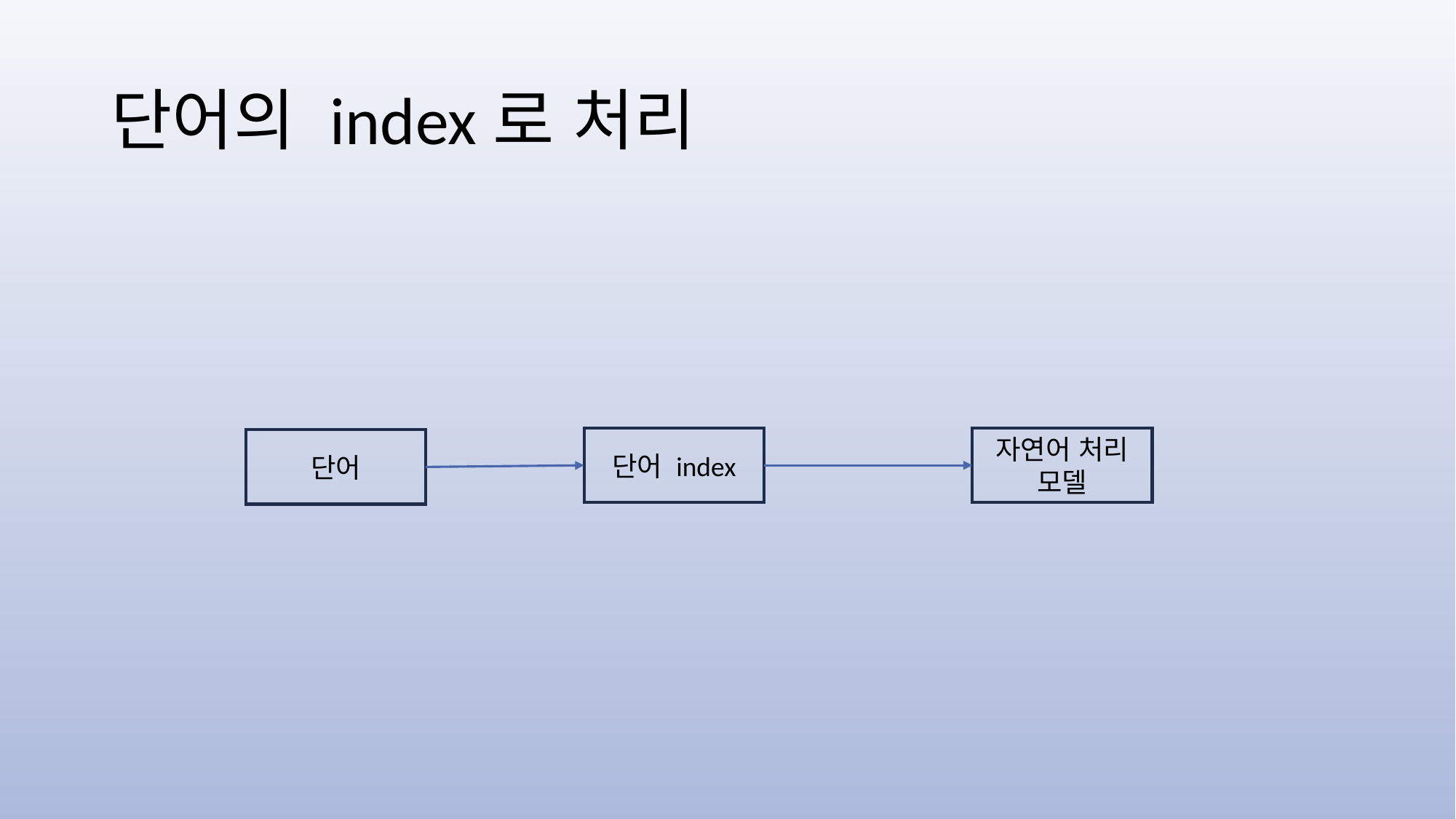

# 단어의 index로 처리
단어 index
자연어 처리 모델
단어